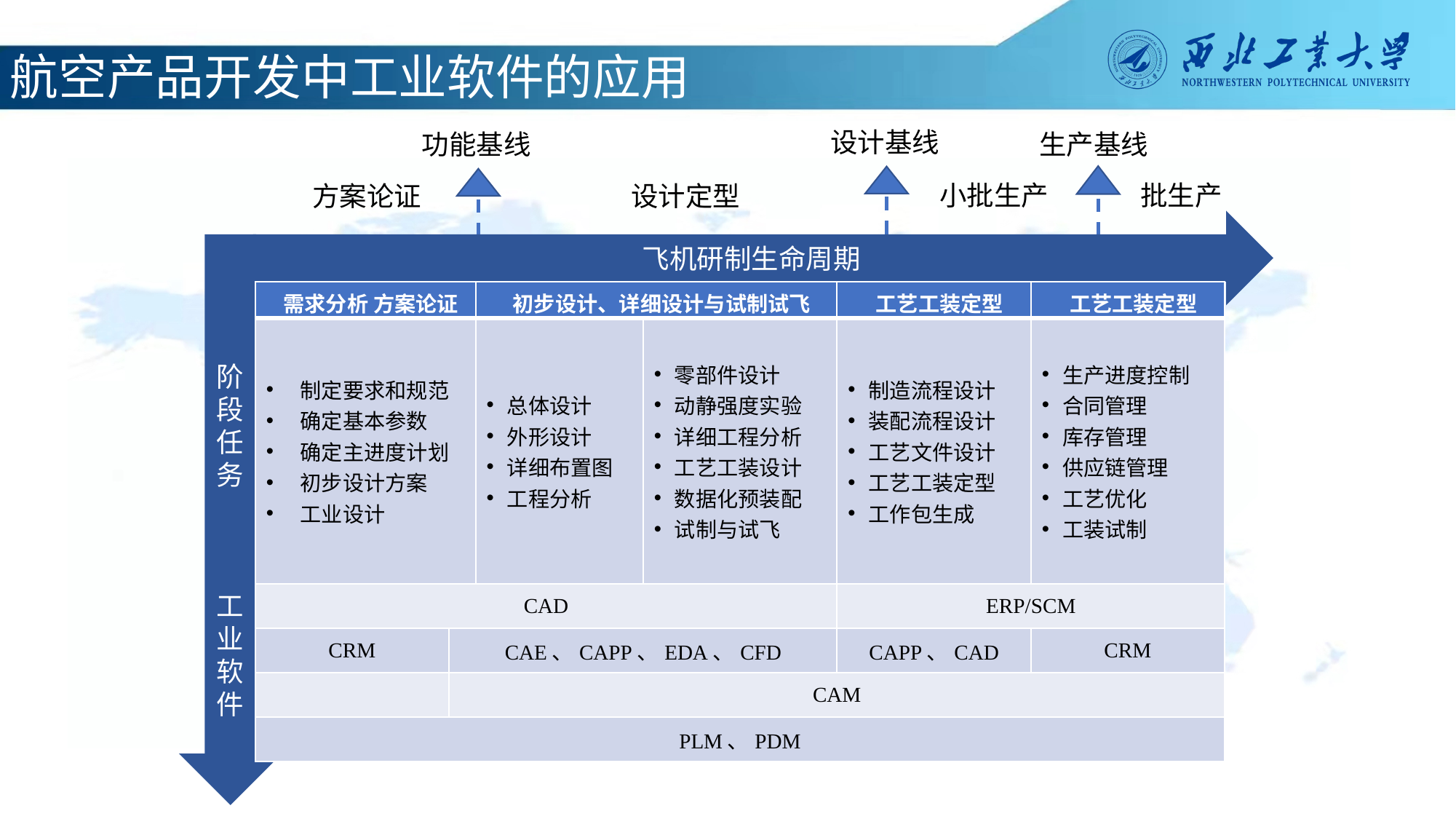

航空产品开发中工业软件的应用
设计基线
生产基线
功能基线

小批生产
批生产
方案论证
设计定型
飞机研制生命周期

阶段任务

工业软件
| 需求分析 方案论证 |  | 初步设计、详细设计与试制试飞 |  | 工艺工装定型 | 工艺工装定型 |
| --- | --- | --- | --- | --- | --- |
| 制定要求和规范 确定基本参数 确定主进度计划 初步设计方案 工业设计 |  | 总体设计 外形设计 详细布置图 工程分析 | 零部件设计 动静强度实验 详细工程分析 工艺工装设计 数据化预装配 试制与试飞 | 制造流程设计 装配流程设计 工艺文件设计 工艺工装定型 工作包生成 | 生产进度控制 合同管理 库存管理 供应链管理 工艺优化 工装试制 |
| CAD |  |  |  | ERP/SCM |  |
| CRM | CAE、CAPP、EDA、CFD |  |  | CAPP、CAD | CRM |
|  | CAM |  |  |  |  |
| PLM、PDM |  |  |  |  |  |